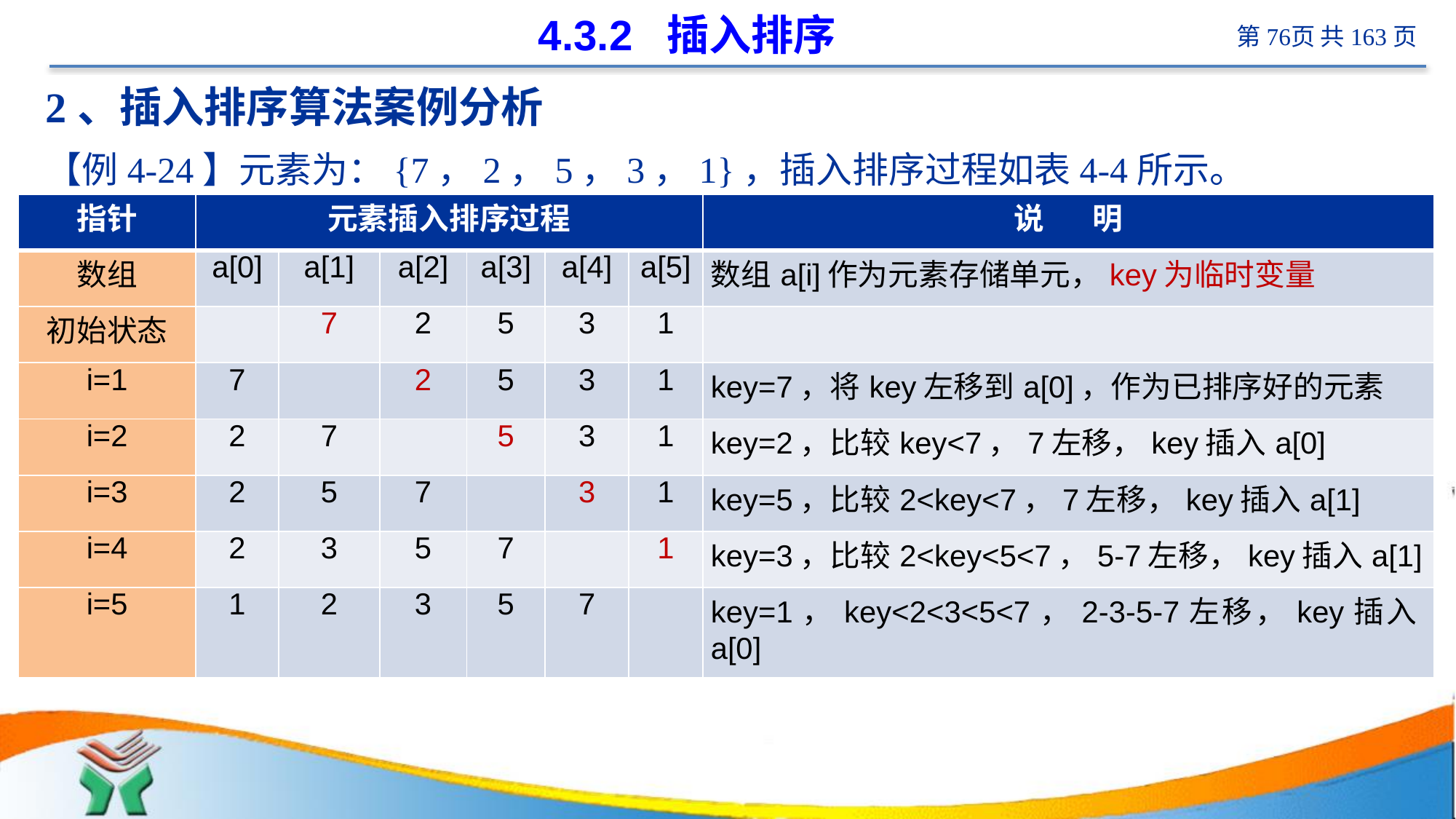

# 4.3.2  插入排序
2、插入排序算法案例分析

【例4-24】元素为：{7，2，5，3，1}，插入排序过程如表4-4所示。
| 指针 | 元素插入排序过程 |  |  |  |  |  | 说 明 |
| --- | --- | --- | --- | --- | --- | --- | --- |
| 数组 | a[0] | a[1] | a[2] | a[3] | a[4] | a[5] | 数组a[i]作为元素存储单元，key为临时变量 |
| 初始状态 |  | 7 | 2 | 5 | 3 | 1 |  |
| i=1 | 7 |  | 2 | 5 | 3 | 1 | key=7，将key左移到a[0]，作为已排序好的元素 |
| i=2 | 2 | 7 |  | 5 | 3 | 1 | key=2，比较key<7，7左移，key插入a[0] |
| i=3 | 2 | 5 | 7 |  | 3 | 1 | key=5，比较2<key<7，7左移，key插入a[1] |
| i=4 | 2 | 3 | 5 | 7 |  | 1 | key=3，比较2<key<5<7，5-7左移，key插入a[1] |
| i=5 | 1 | 2 | 3 | 5 | 7 |  | key=1，key<2<3<5<7，2-3-5-7左移，key插入a[0] |